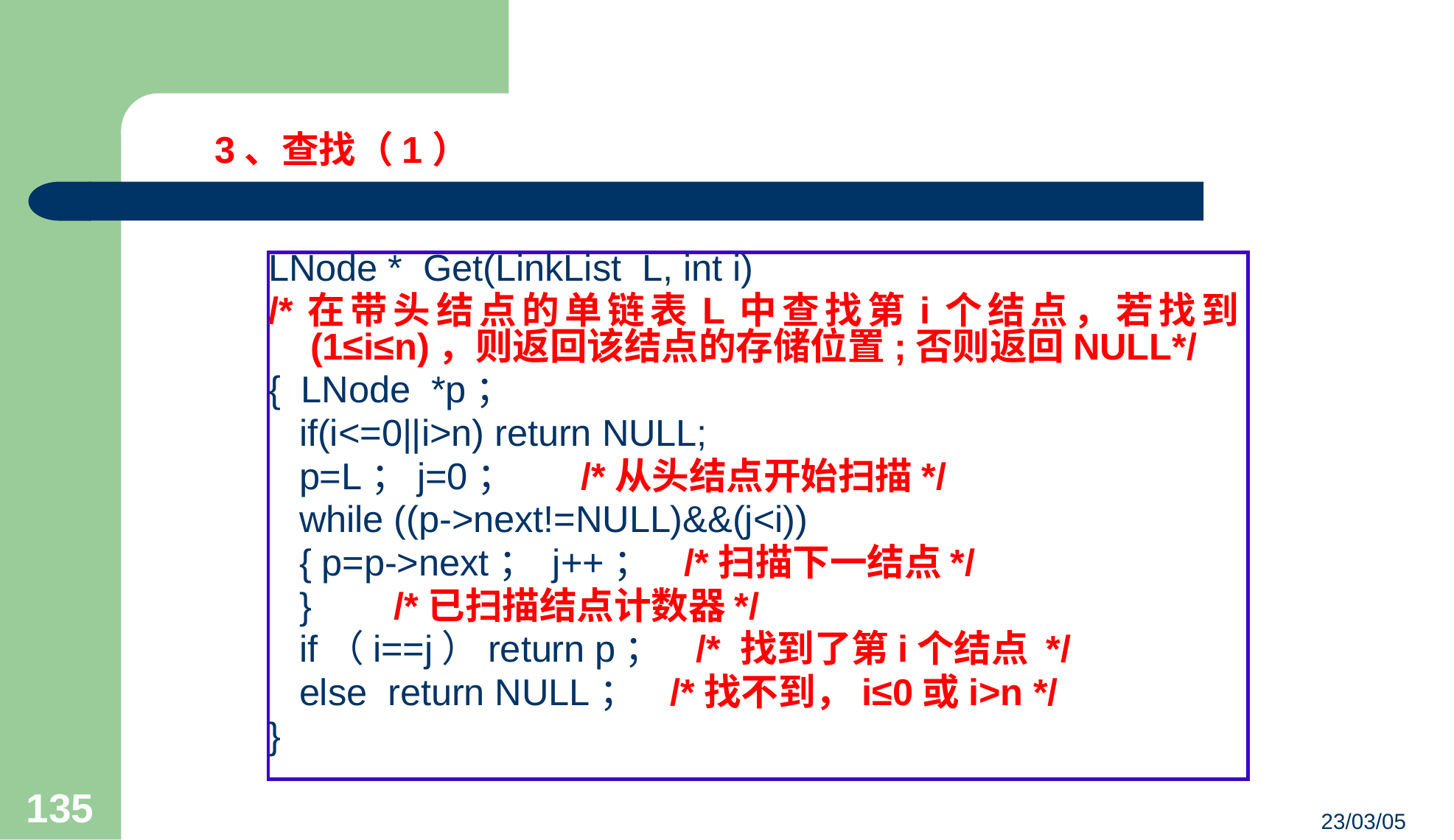

3、查找（1）
LNode *  Get(LinkList  L, int i)
/*在带头结点的单链表L中查找第i个结点，若找到(1≤i≤n)，则返回该结点的存储位置;否则返回NULL*/
{  LNode  *p；
   if(i<=0||i>n) return NULL;
   p=L；j=0；       /*从头结点开始扫描*/
   while ((p->next!=NULL)&&(j<i))
   { p=p->next； j++；   /*扫描下一结点*/
   }        /*已扫描结点计数器*/
   if（i==j）return p；   /* 找到了第i个结点 */
   else  return NULL；   /*找不到，i≤0或i>n */
}
135
23/03/05